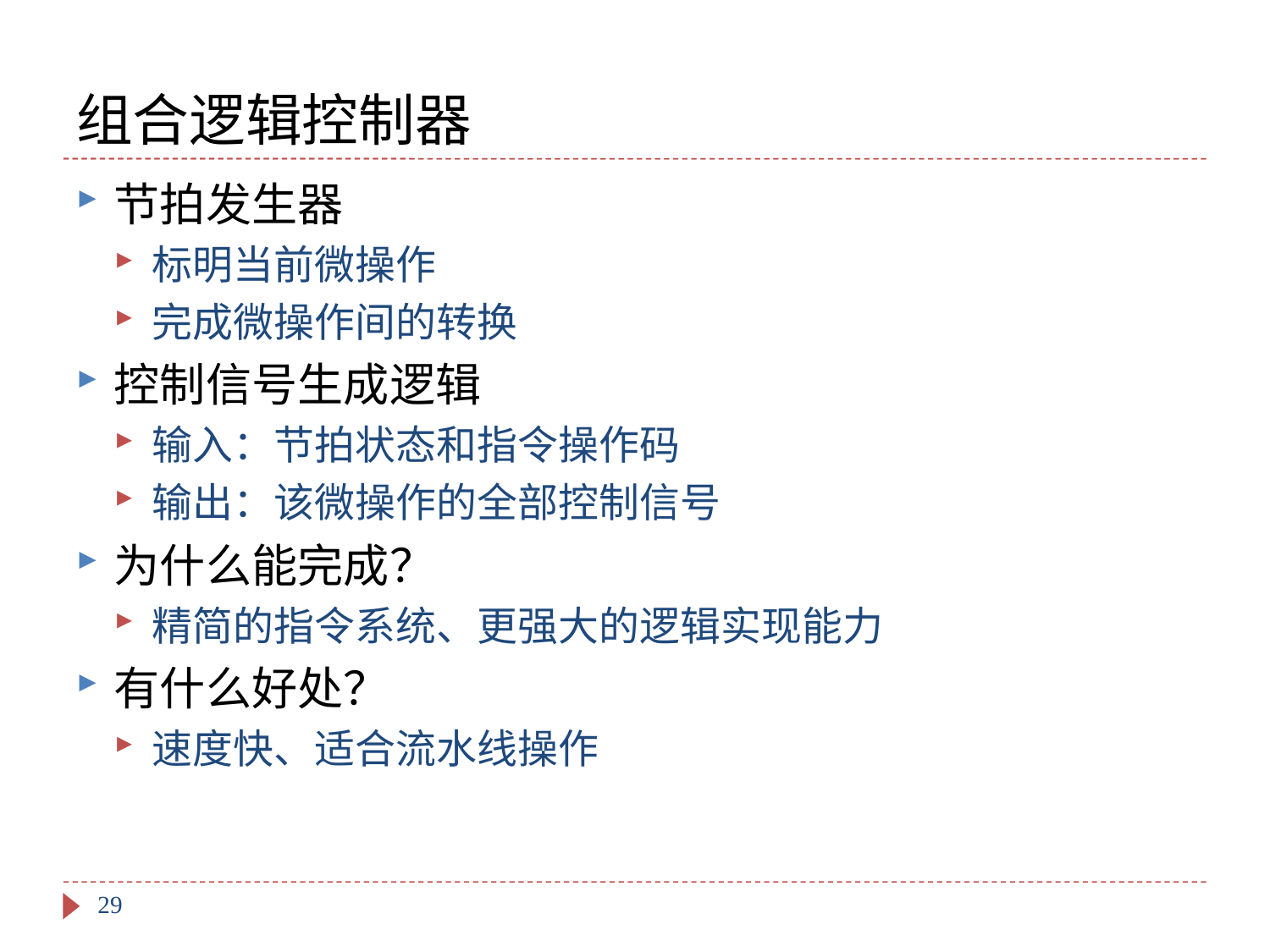

# 组合逻辑控制器
节拍发生器
标明当前微操作
完成微操作间的转换
控制信号生成逻辑
输入：节拍状态和指令操作码
输出：该微操作的全部控制信号
为什么能完成？
精简的指令系统、更强大的逻辑实现能力
有什么好处？
速度快、适合流水线操作

29